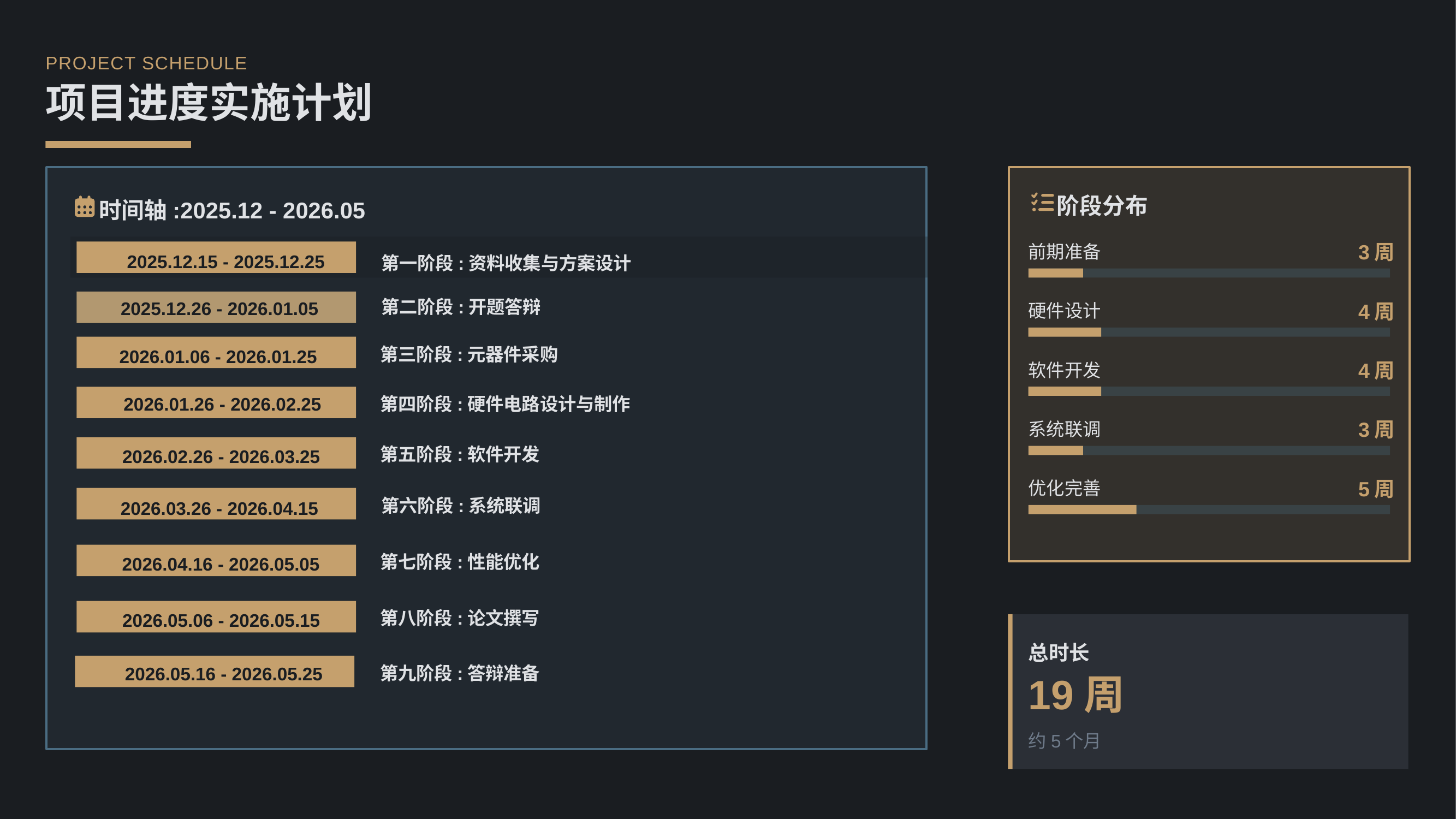

PROJECT SCHEDULE
项目进度实施计划

阶段分布
时间轴:2025.12 - 2026.05

3周
前期准备

2025.12.15 - 2025.12.25
第一阶段:资料收集与方案设计

第二阶段:开题答辩
4周

2025.12.26 - 2026.01.05
硬件设计

第三阶段:元器件采购
2026.01.06 - 2026.01.25
4周
软件开发

2026.01.26 - 2026.02.25
第四阶段:硬件电路设计与制作

3周
系统联调
2026.02.26 - 2026.03.25
第五阶段:软件开发

5周
优化完善

第六阶段:系统联调
2026.03.26 - 2026.04.15

2026.04.16 - 2026.05.05
第七阶段:性能优化

2026.05.06 - 2026.05.15
第八阶段:论文撰写

总时长

2026.05.16 - 2026.05.25
第九阶段:答辩准备
19周
约5个月